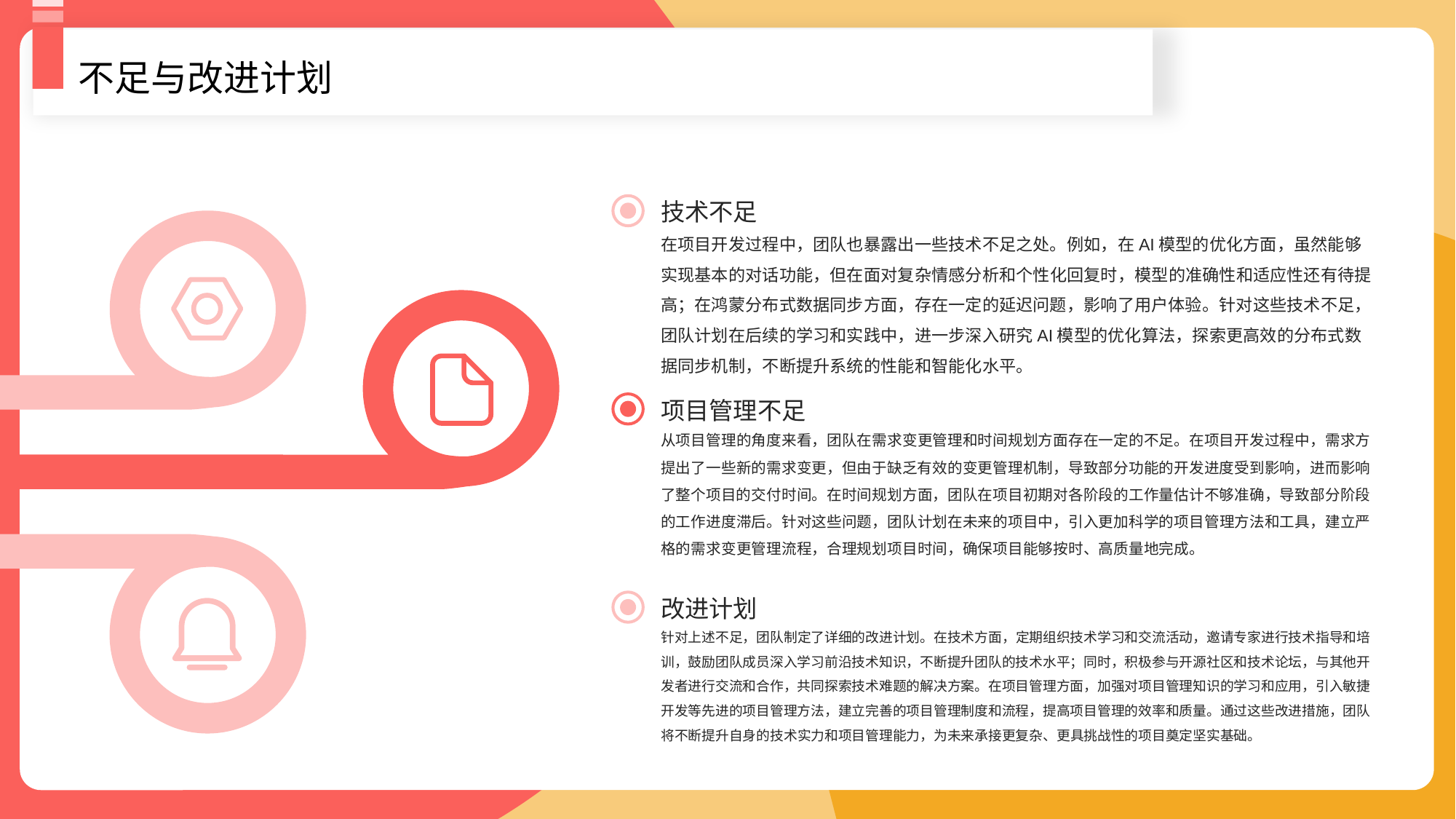

不足与改进计划
技术不足

在项目开发过程中，团队也暴露出一些技术不足之处。例如，在AI模型的优化方面，虽然能够实现基本的对话功能，但在面对复杂情感分析和个性化回复时，模型的准确性和适应性还有待提高；在鸿蒙分布式数据同步方面，存在一定的延迟问题，影响了用户体验。针对这些技术不足，团队计划在后续的学习和实践中，进一步深入研究AI模型的优化算法，探索更高效的分布式数据同步机制，不断提升系统的性能和智能化水平。

项目管理不足

从项目管理的角度来看，团队在需求变更管理和时间规划方面存在一定的不足。在项目开发过程中，需求方提出了一些新的需求变更，但由于缺乏有效的变更管理机制，导致部分功能的开发进度受到影响，进而影响了整个项目的交付时间。在时间规划方面，团队在项目初期对各阶段的工作量估计不够准确，导致部分阶段的工作进度滞后。针对这些问题，团队计划在未来的项目中，引入更加科学的项目管理方法和工具，建立严格的需求变更管理流程，合理规划项目时间，确保项目能够按时、高质量地完成。
改进计划

针对上述不足，团队制定了详细的改进计划。在技术方面，定期组织技术学习和交流活动，邀请专家进行技术指导和培训，鼓励团队成员深入学习前沿技术知识，不断提升团队的技术水平；同时，积极参与开源社区和技术论坛，与其他开发者进行交流和合作，共同探索技术难题的解决方案。在项目管理方面，加强对项目管理知识的学习和应用，引入敏捷开发等先进的项目管理方法，建立完善的项目管理制度和流程，提高项目管理的效率和质量。通过这些改进措施，团队将不断提升自身的技术实力和项目管理能力，为未来承接更复杂、更具挑战性的项目奠定坚实基础。